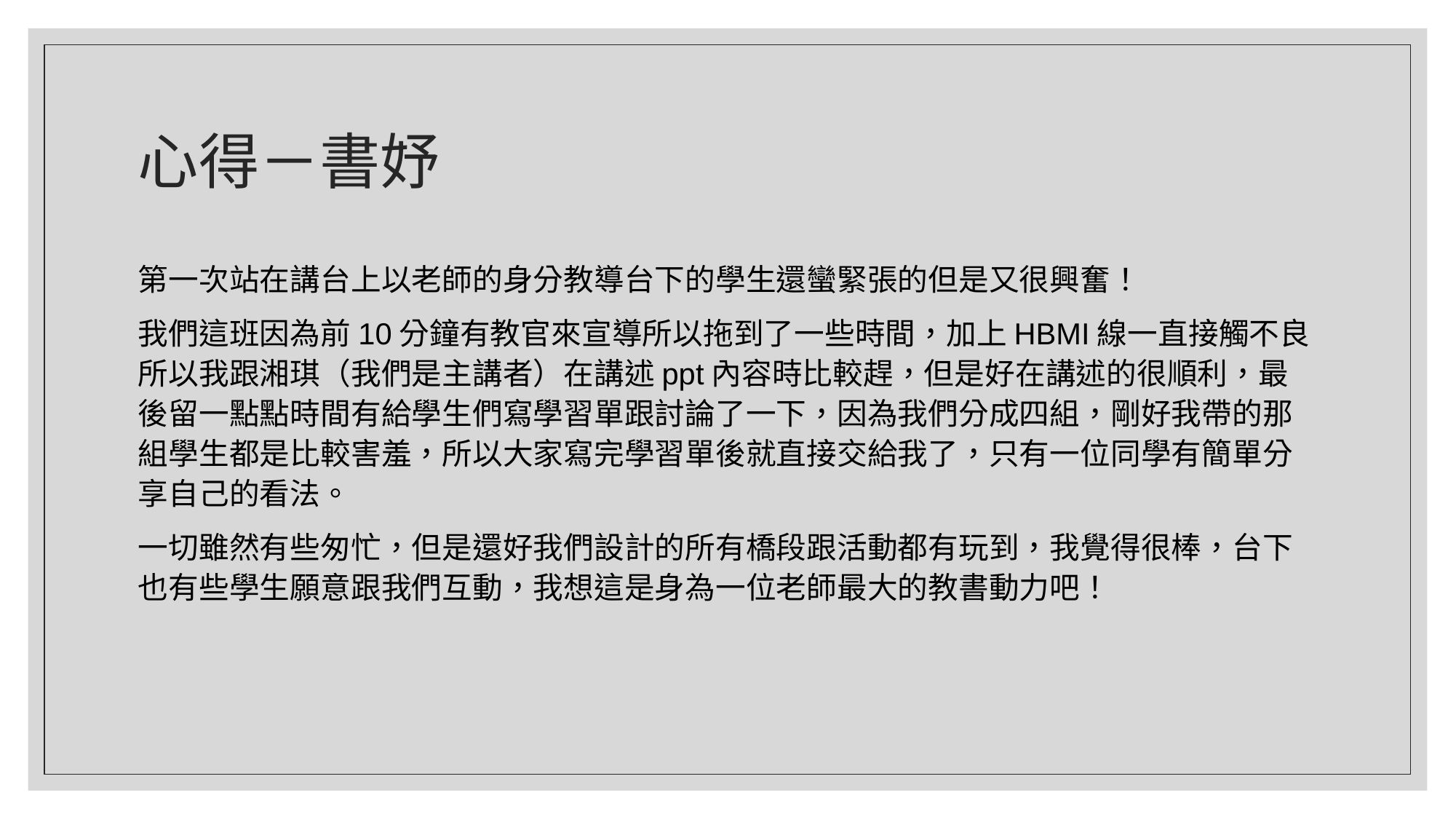

# 心得－書妤
第一次站在講台上以老師的身分教導台下的學生還蠻緊張的但是又很興奮！
我們這班因為前10分鐘有教官來宣導所以拖到了一些時間，加上HBMI線一直接觸不良所以我跟湘琪（我們是主講者）在講述ppt內容時比較趕，但是好在講述的很順利，最後留一點點時間有給學生們寫學習單跟討論了一下，因為我們分成四組，剛好我帶的那組學生都是比較害羞，所以大家寫完學習單後就直接交給我了，只有一位同學有簡單分享自己的看法。
一切雖然有些匆忙，但是還好我們設計的所有橋段跟活動都有玩到，我覺得很棒，台下也有些學生願意跟我們互動，我想這是身為一位老師最大的教書動力吧！